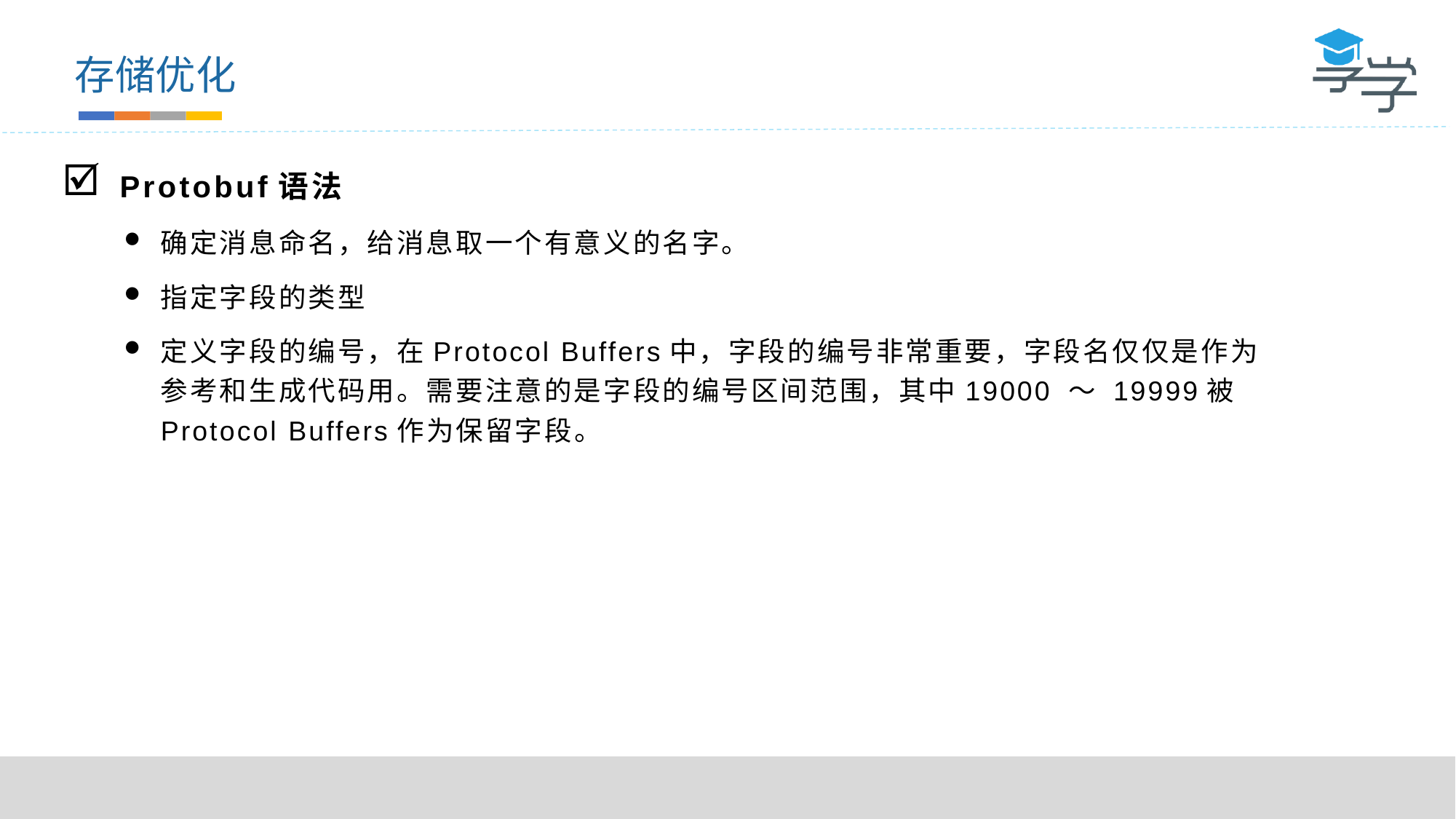

存储优化

Protobuf语法
确定消息命名，给消息取一个有意义的名字。
指定字段的类型
定义字段的编号，在Protocol Buffers中，字段的编号非常重要，字段名仅仅是作为参考和生成代码用。需要注意的是字段的编号区间范围，其中19000 ～ 19999被Protocol Buffers作为保留字段。